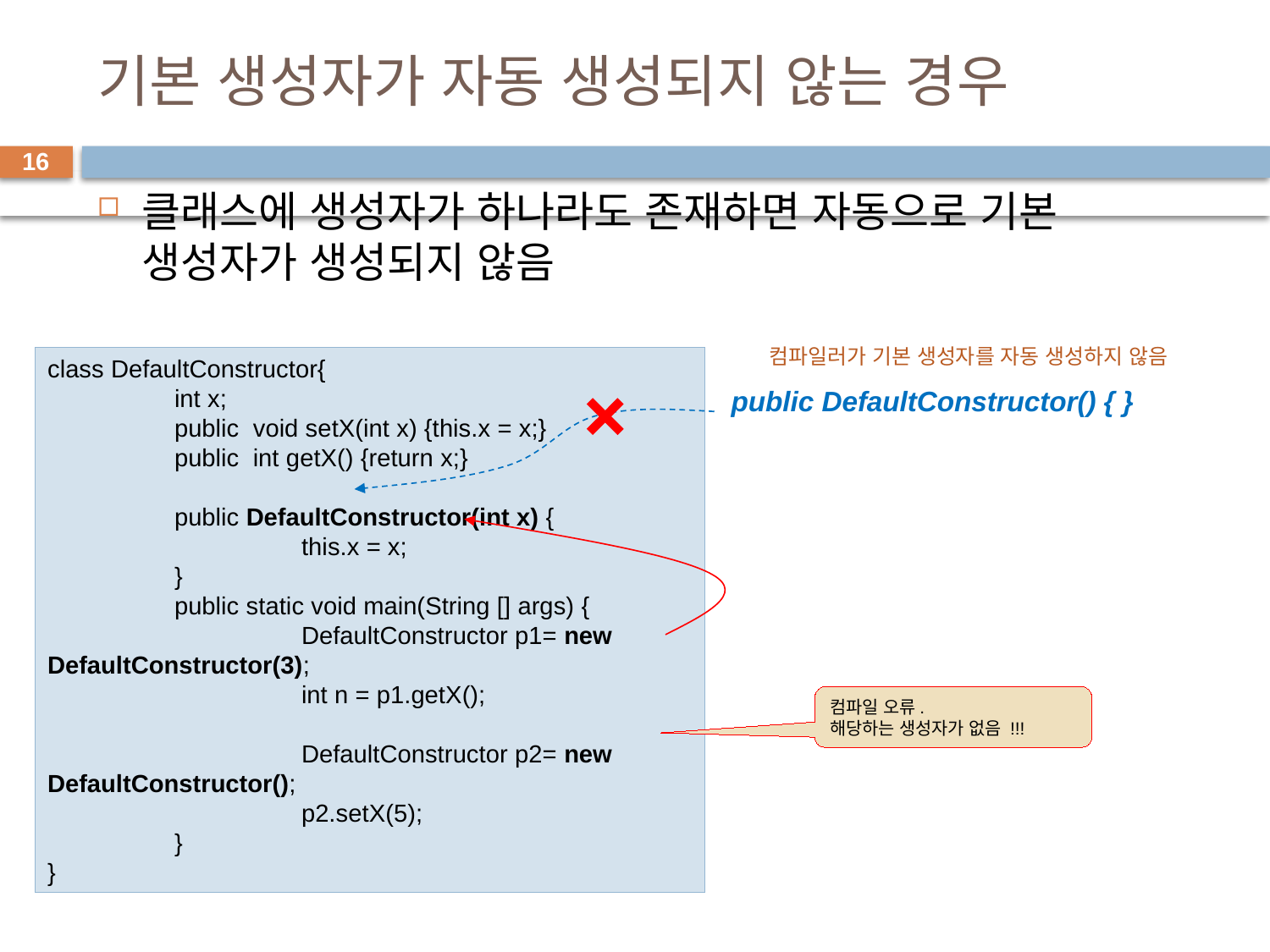

# 기본 생성자가 자동 생성되지 않는 경우
16
클래스에 생성자가 하나라도 존재하면 자동으로 기본 생성자가 생성되지 않음
컴파일러가 기본 생성자를 자동 생성하지 않음
class DefaultConstructor{
	int x;
	public  void setX(int x) {this.x = x;}
	public  int getX() {return x;}

	public DefaultConstructor(int x) {
		this.x = x;
	}
	public static void main(String [] args) {
		DefaultConstructor p1= new DefaultConstructor(3);
		int n = p1.getX();

		DefaultConstructor p2= new DefaultConstructor();
		p2.setX(5);
	}
}
public DefaultConstructor() { }

컴파일 오류.
해당하는 생성자가 없음 !!!